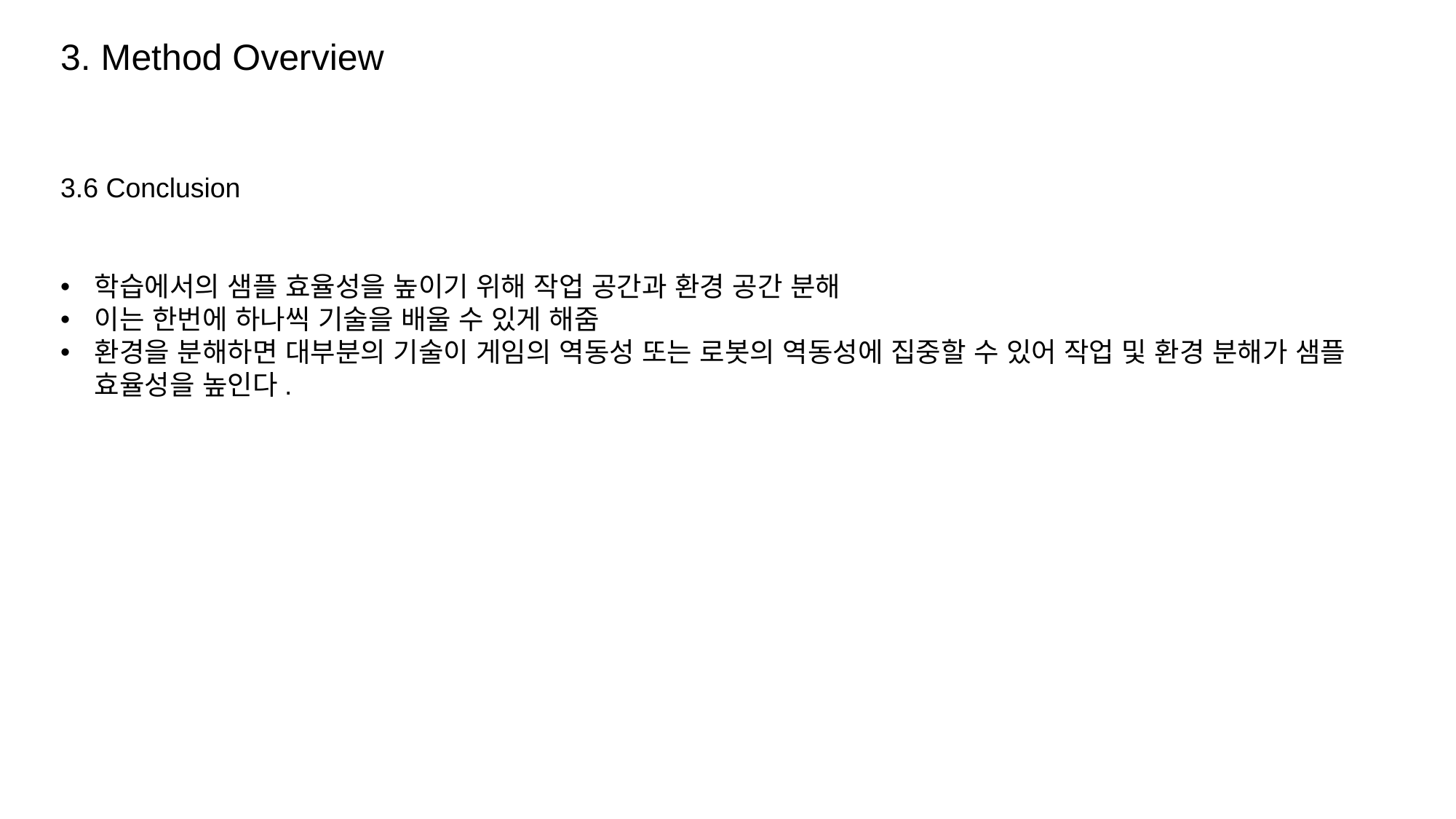

3. Method Overview
3.6 Conclusion
학습에서의 샘플 효율성을 높이기 위해 작업 공간과 환경 공간 분해
이는 한번에 하나씩 기술을 배울 수 있게 해줌
환경을 분해하면 대부분의 기술이 게임의 역동성 또는 로봇의 역동성에 집중할 수 있어 작업 및 환경 분해가 샘플 효율성을 높인다.